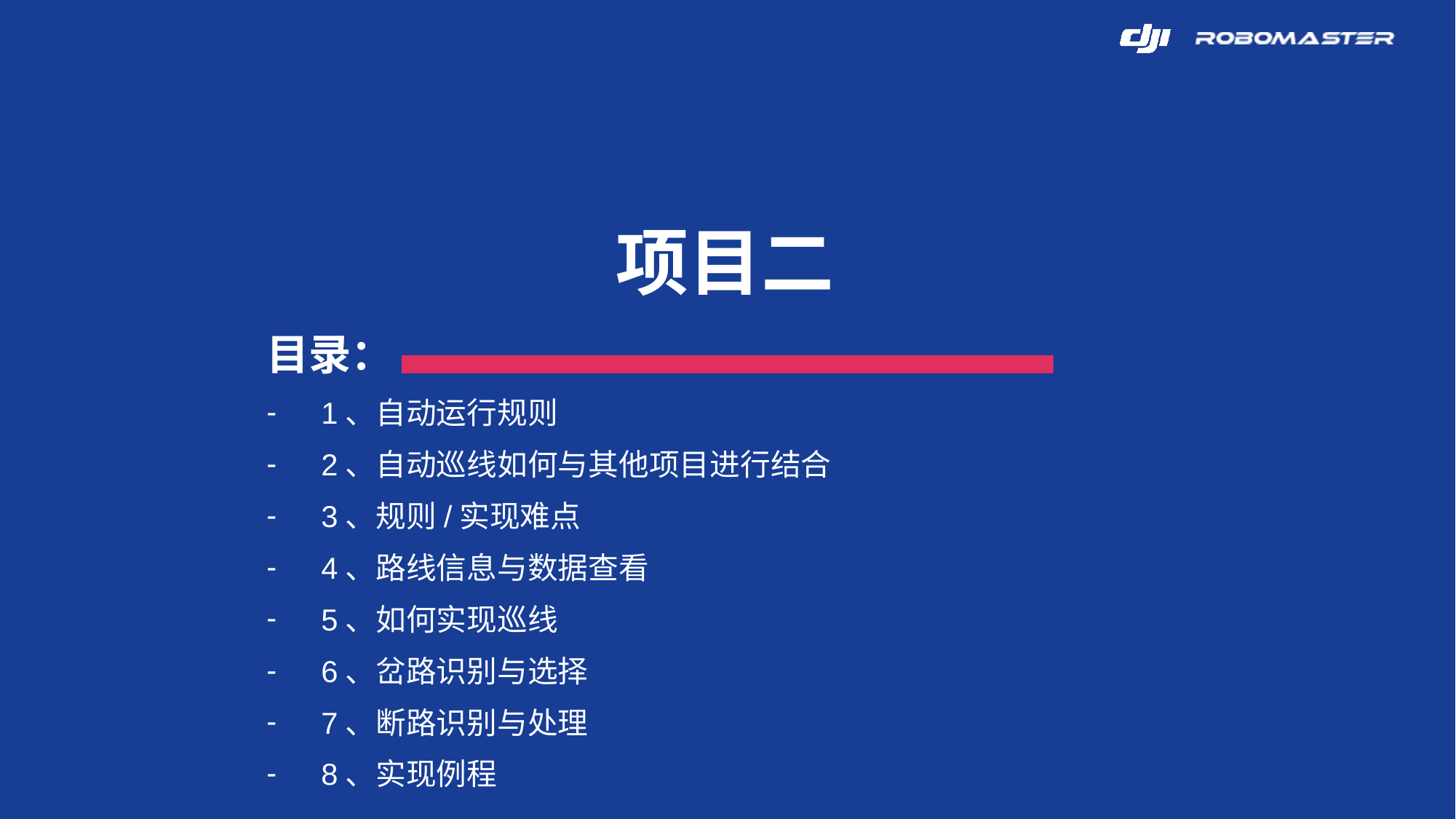

项目二
目录：
1、自动运行规则
2、自动巡线如何与其他项目进行结合
3、规则/实现难点
4、路线信息与数据查看
5、如何实现巡线
6、岔路识别与选择
7、断路识别与处理
8、实现例程